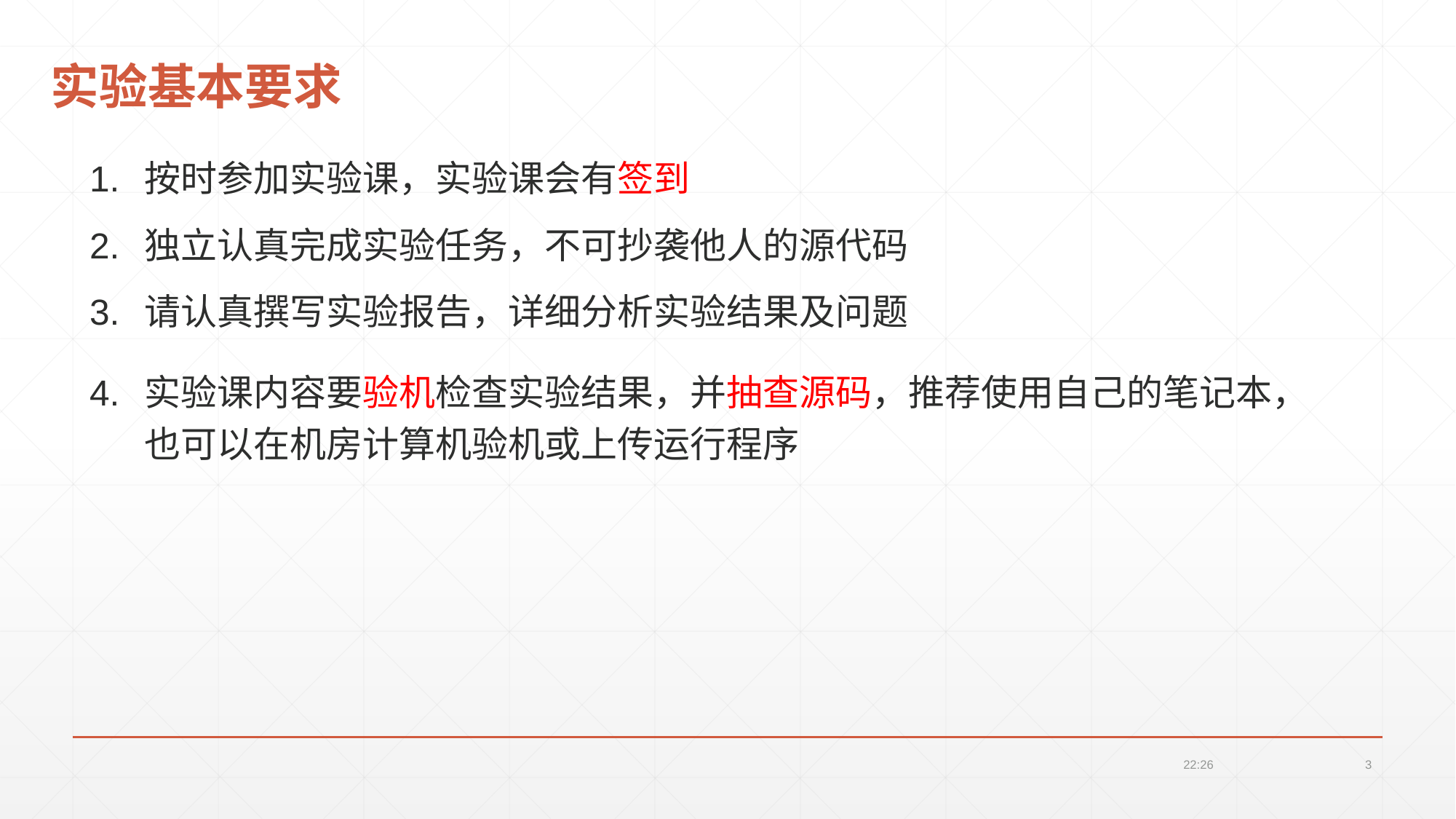

# 实验基本要求
按时参加实验课，实验课会有签到
独立认真完成实验任务，不可抄袭他人的源代码
请认真撰写实验报告，详细分析实验结果及问题
实验课内容要验机检查实验结果，并抽查源码，推荐使用自己的笔记本，也可以在机房计算机验机或上传运行程序

22:26
3